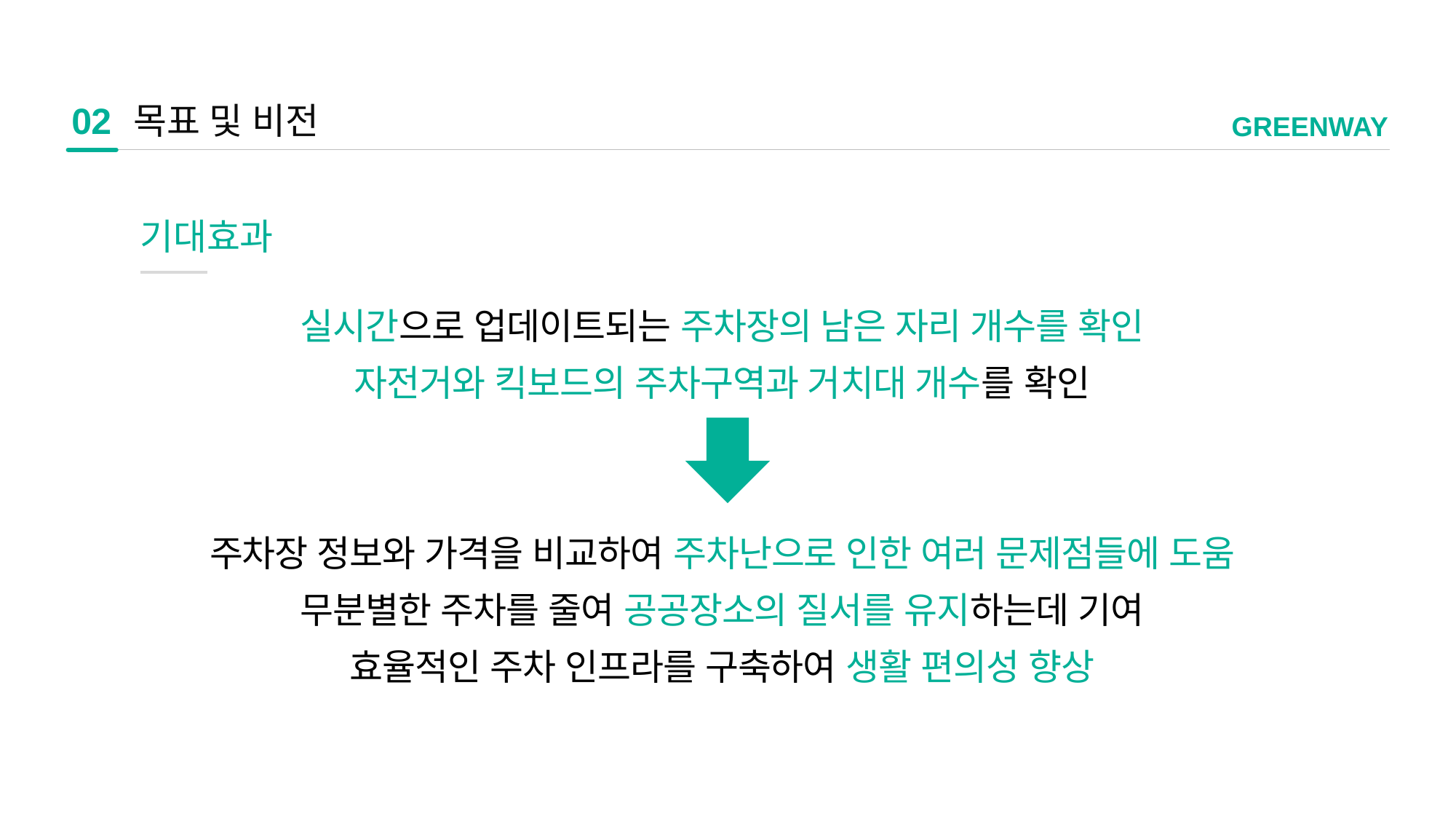

02
목표 및 비전
GREENWAY
기대효과
실시간으로 업데이트되는 주차장의 남은 자리 개수를 확인
자전거와 킥보드의 주차구역과 거치대 개수를 확인

주차장 정보와 가격을 비교하여 주차난으로 인한 여러 문제점들에 도움
무분별한 주차를 줄여 공공장소의 질서를 유지하는데 기여
효율적인 주차 인프라를 구축하여 생활 편의성 향상